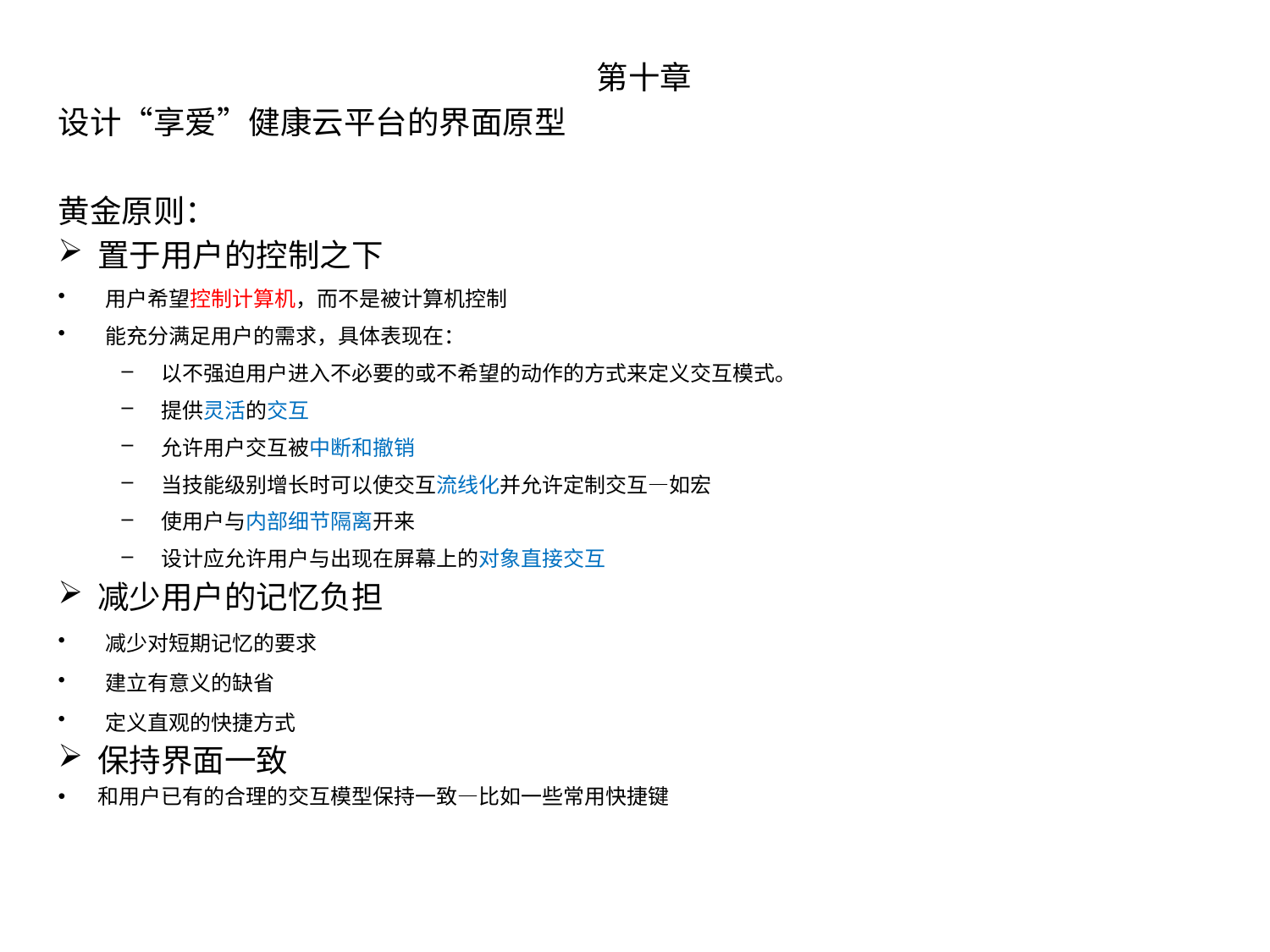

第十章
设计“享爱”健康云平台的界面原型

黄金原则：
置于用户的控制之下
用户希望控制计算机，而不是被计算机控制
能充分满足用户的需求，具体表现在：
以不强迫用户进入不必要的或不希望的动作的方式来定义交互模式。
提供灵活的交互
允许用户交互被中断和撤销
当技能级别增长时可以使交互流线化并允许定制交互—如宏
使用户与内部细节隔离开来
设计应允许用户与出现在屏幕上的对象直接交互
减少用户的记忆负担
减少对短期记忆的要求
建立有意义的缺省
定义直观的快捷方式
保持界面一致
和用户已有的合理的交互模型保持一致—比如一些常用快捷键